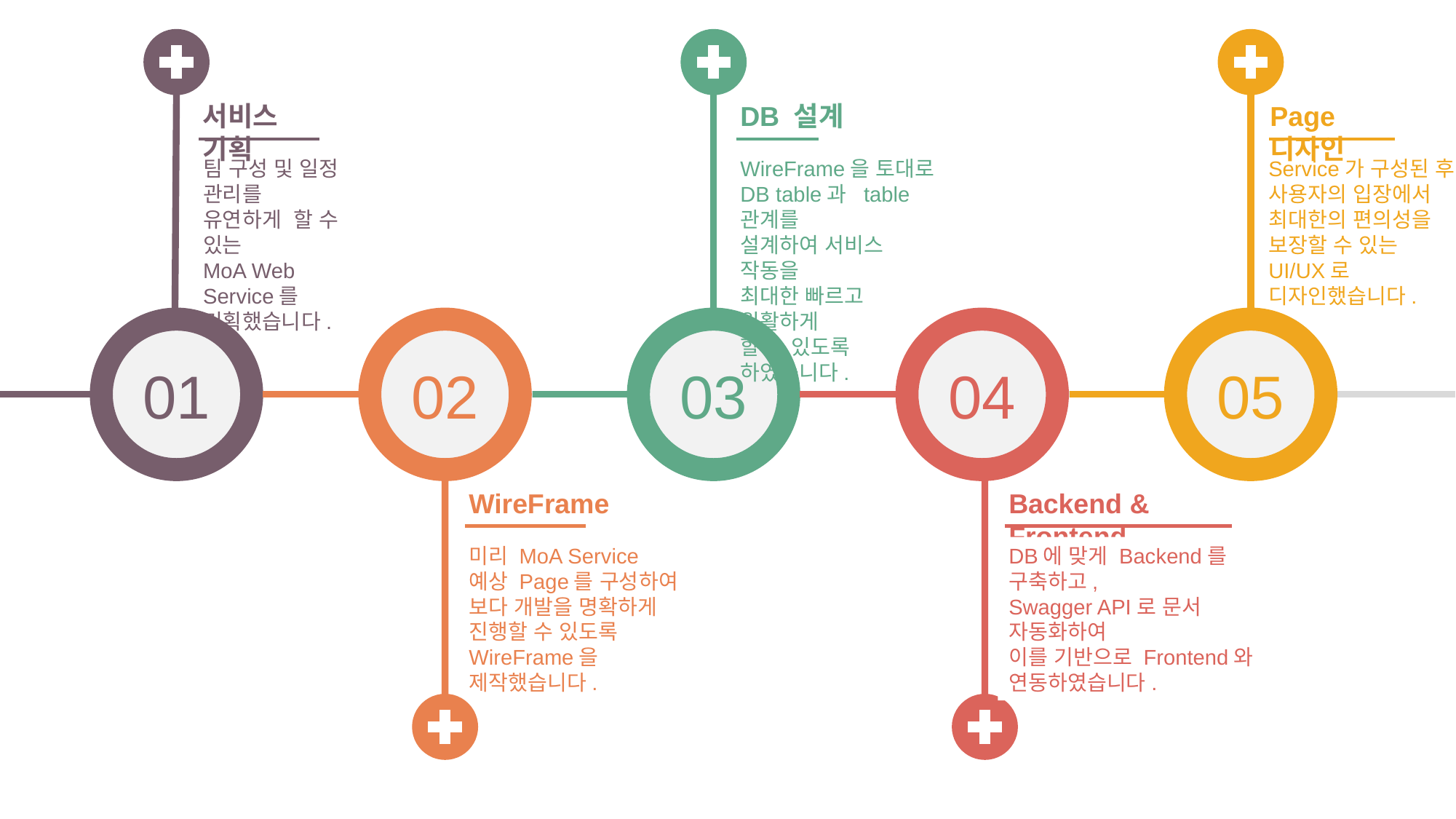

서비스 기획
팀 구성 및 일정 관리를
유연하게  할 수 있는
MoA Web Service를
기획했습니다.

DB 설계
WireFrame을 토대로
DB table과  table 관계를
설계하여 서비스 작동을
최대한 빠르고 원활하게
할 수 있도록 하였습니다.

Page 디자인
Service가 구성된 후
사용자의 입장에서
최대한의 편의성을
보장할 수 있는
UI/UX로 디자인했습니다.

01
02
03
04
05
WireFrame
미리 MoA Service
예상 Page를 구성하여
보다 개발을 명확하게
진행할 수 있도록
WireFrame을 제작했습니다.

Backend & Frontend
DB에 맞게 Backend를 구축하고,
Swagger API로 문서 자동화하여
이를 기반으로 Frontend와
연동하였습니다.